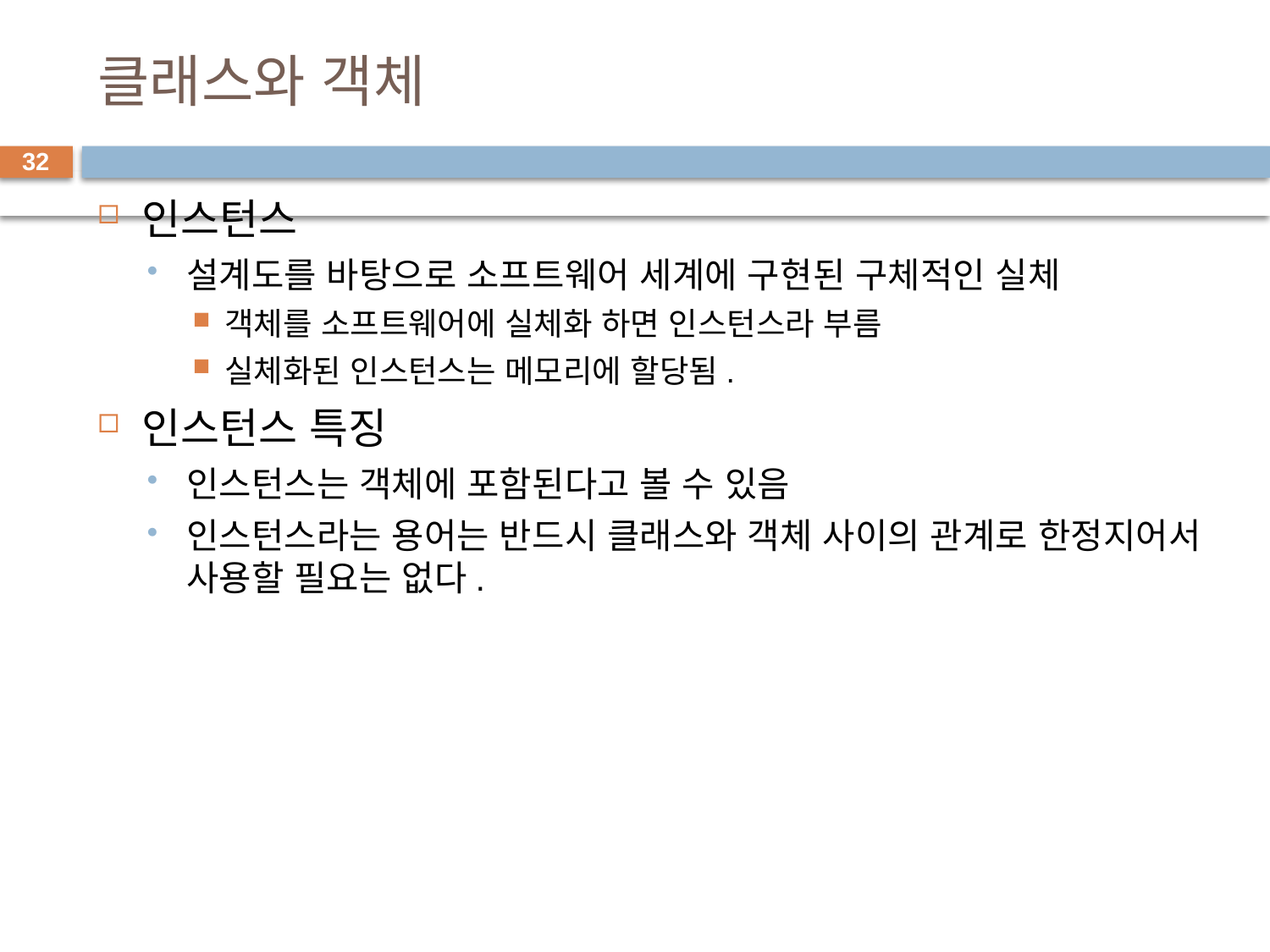

# 클래스와 객체
32
인스턴스
설계도를 바탕으로 소프트웨어 세계에 구현된 구체적인 실체
객체를 소프트웨어에 실체화 하면 인스턴스라 부름
실체화된 인스턴스는 메모리에 할당됨.
인스턴스 특징
인스턴스는 객체에 포함된다고 볼 수 있음
인스턴스라는 용어는 반드시 클래스와 객체 사이의 관계로 한정지어서 사용할 필요는 없다.